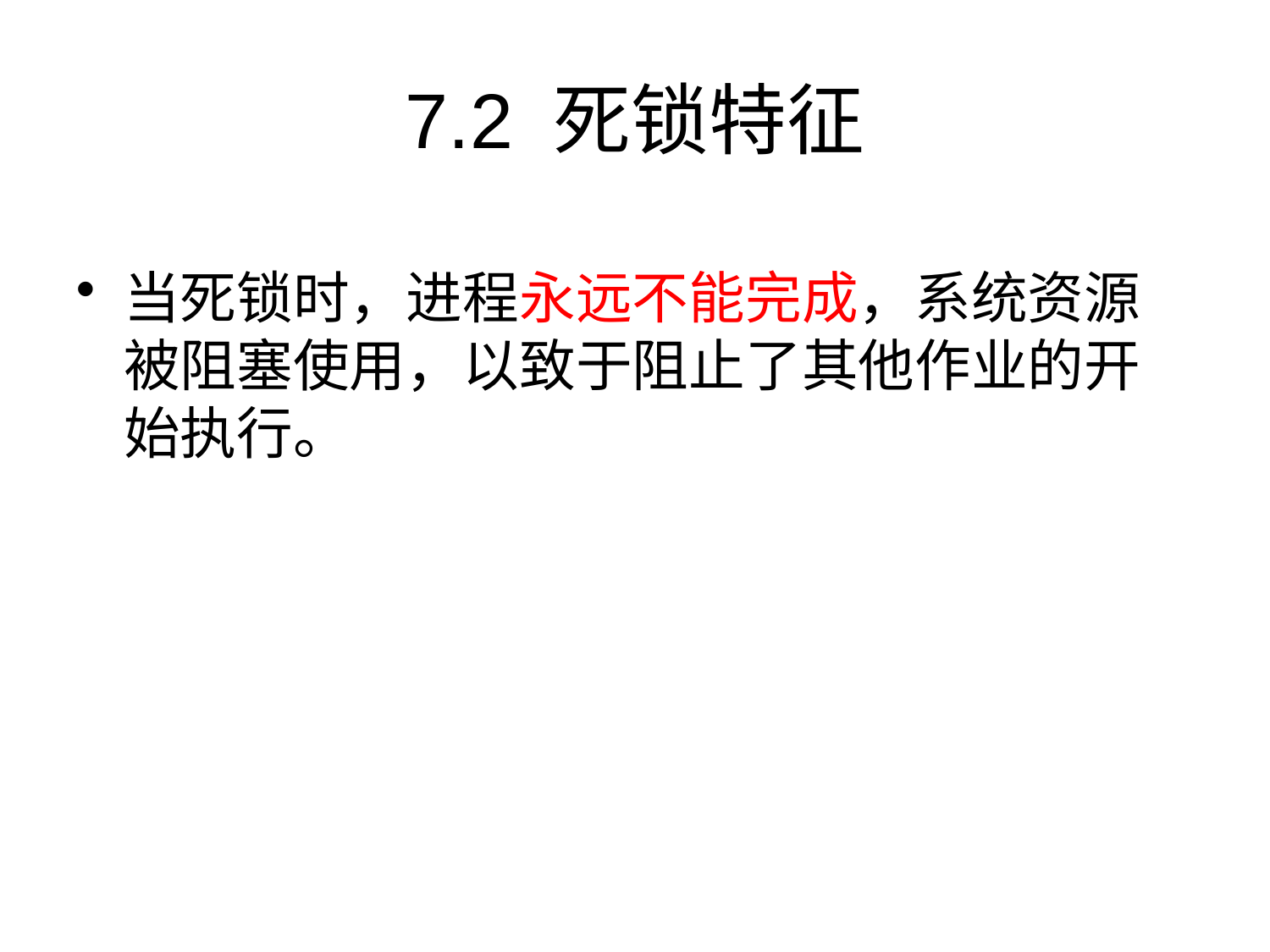

# 7.2 死锁特征

当死锁时，进程永远不能完成，系统资源被阻塞使用，以致于阻止了其他作业的开始执行。